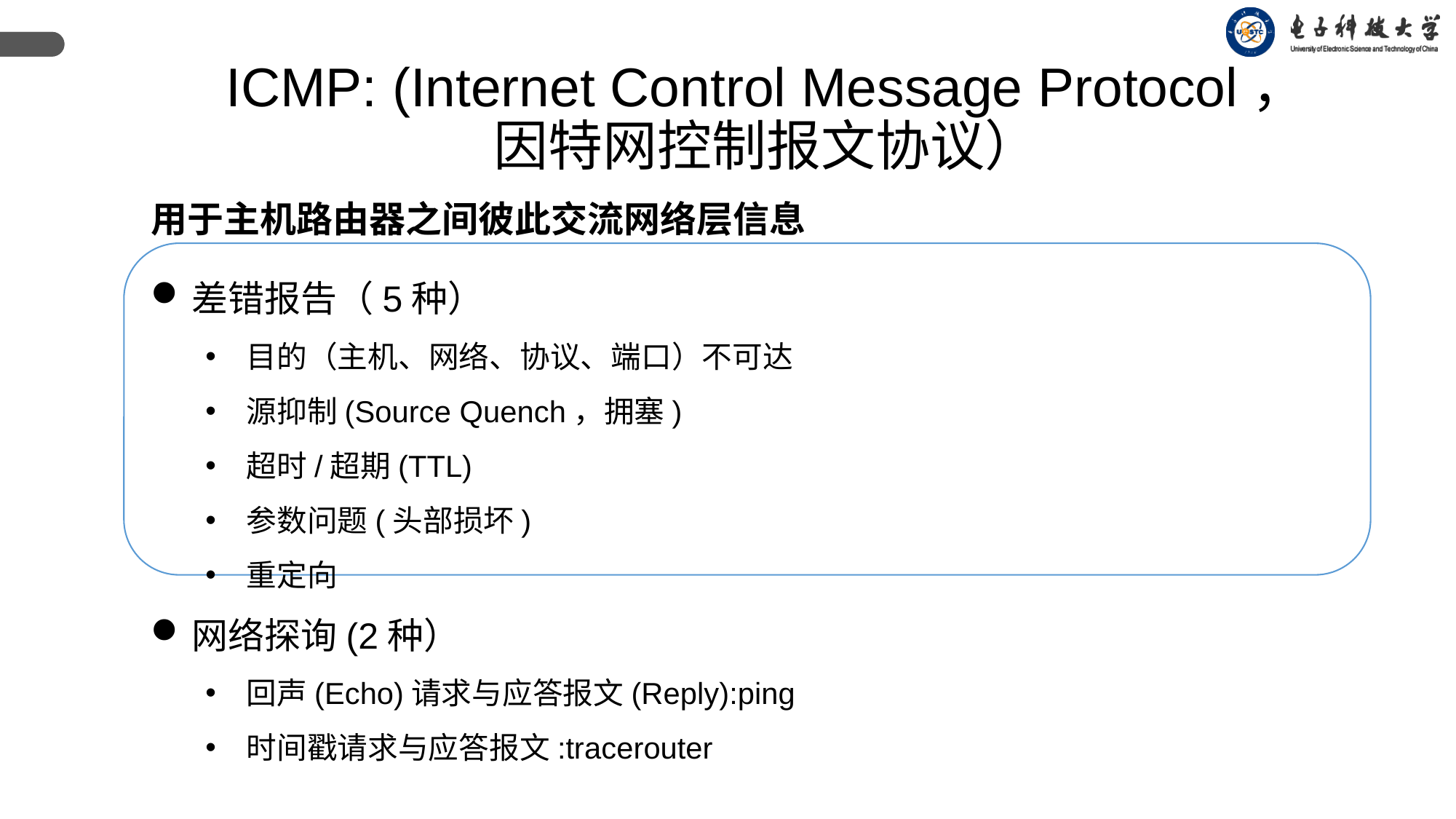

ICMP: (Internet Control Message Protocol，
因特网控制报文协议）
用于主机路由器之间彼此交流网络层信息
差错报告（5种）
目的（主机、网络、协议、端口）不可达
源抑制(Source Quench，拥塞)
超时/超期(TTL)
参数问题(头部损坏)
重定向
网络探询(2种）
回声(Echo)请求与应答报文(Reply):ping
时间戳请求与应答报文:tracerouter